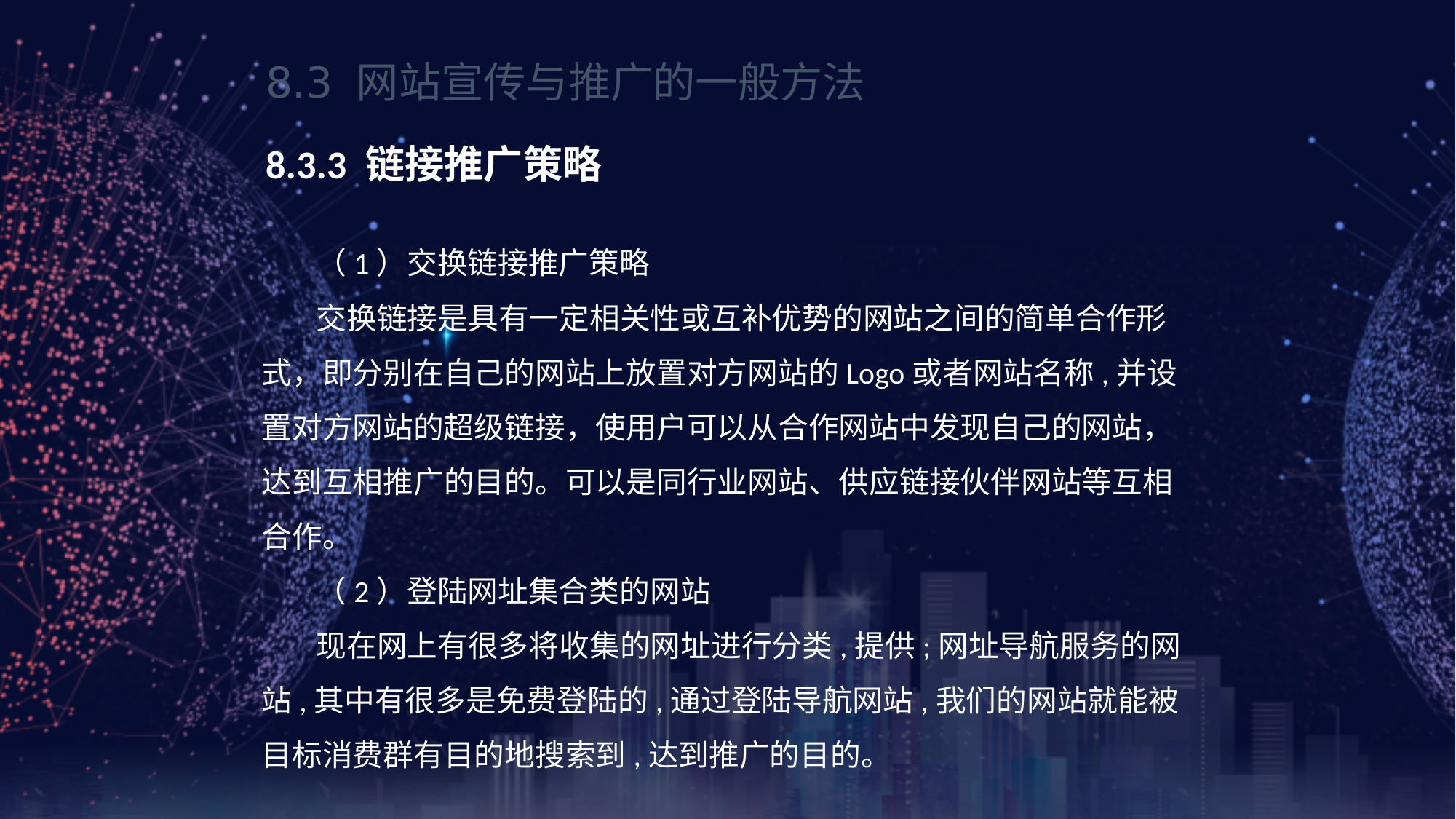

《网页设计与制作案例教程》（第3版）
8.3 网站宣传与推广的一般方法
8.3.3 链接推广策略
（1）交换链接推广策略
交换链接是具有一定相关性或互补优势的网站之间的简单合作形式，即分别在自己的网站上放置对方网站的Logo或者网站名称,并设置对方网站的超级链接，使用户可以从合作网站中发现自己的网站，达到互相推广的目的。可以是同行业网站、供应链接伙伴网站等互相合作。
（2）登陆网址集合类的网站
现在网上有很多将收集的网址进行分类,提供;网址导航服务的网站,其中有很多是免费登陆的,通过登陆导航网站,我们的网站就能被目标消费群有目的地搜索到,达到推广的目的。